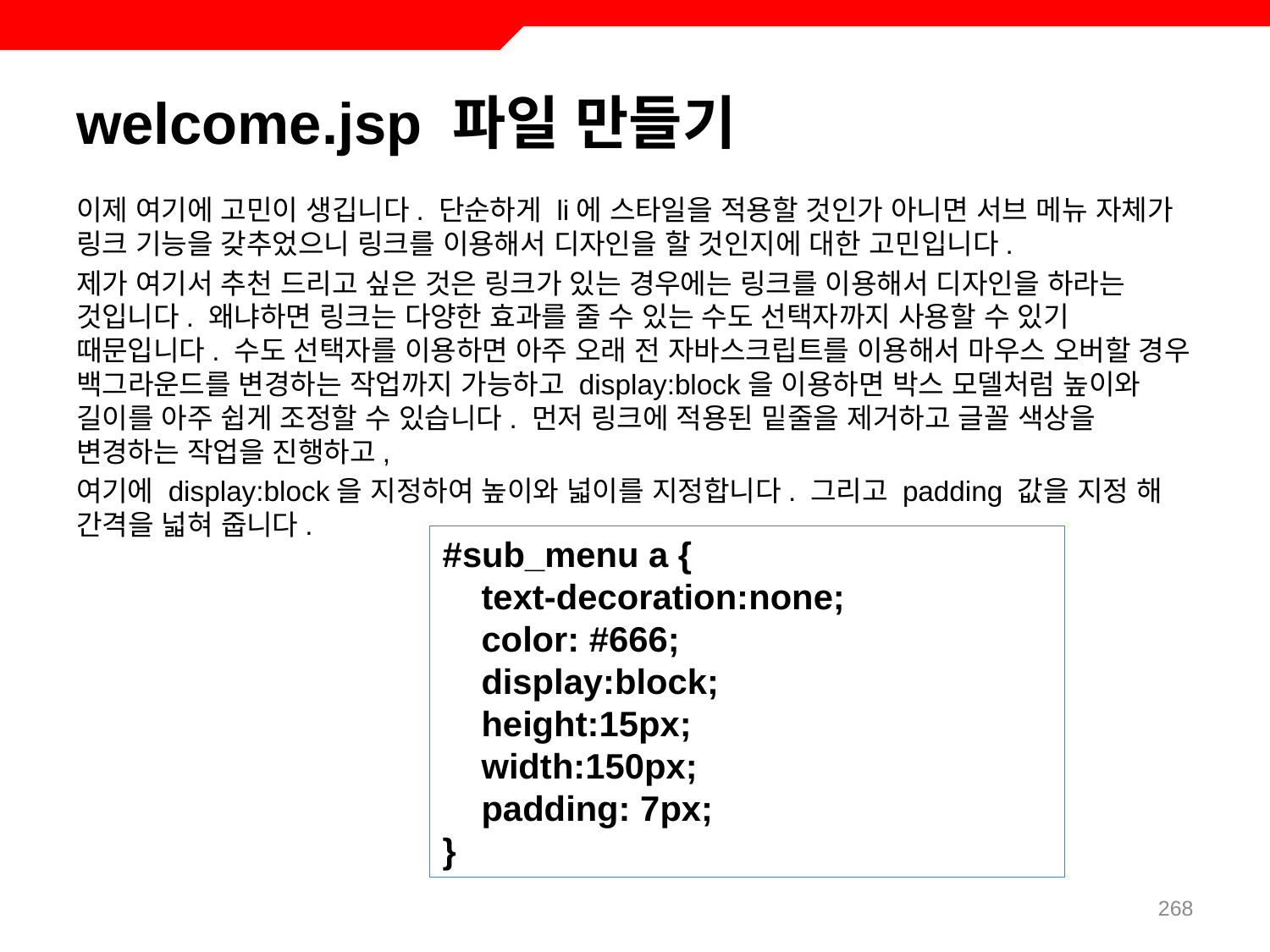

# welcome.jsp 파일 만들기
이제 여기에 고민이 생깁니다. 단순하게 li에 스타일을 적용할 것인가 아니면 서브 메뉴 자체가 링크 기능을 갖추었으니 링크를 이용해서 디자인을 할 것인지에 대한 고민입니다.
제가 여기서 추천 드리고 싶은 것은 링크가 있는 경우에는 링크를 이용해서 디자인을 하라는 것입니다. 왜냐하면 링크는 다양한 효과를 줄 수 있는 수도 선택자까지 사용할 수 있기 때문입니다. 수도 선택자를 이용하면 아주 오래 전 자바스크립트를 이용해서 마우스 오버할 경우 백그라운드를 변경하는 작업까지 가능하고 display:block을 이용하면 박스 모델처럼 높이와 길이를 아주 쉽게 조정할 수 있습니다. 먼저 링크에 적용된 밑줄을 제거하고 글꼴 색상을 변경하는 작업을 진행하고,
여기에 display:block을 지정하여 높이와 넓이를 지정합니다. 그리고 padding 값을 지정 해 간격을 넓혀 줍니다.
#sub_menu a {
    text-decoration:none;
    color: #666;
    display:block;
    height:15px;
    width:150px;
    padding: 7px;
}
268